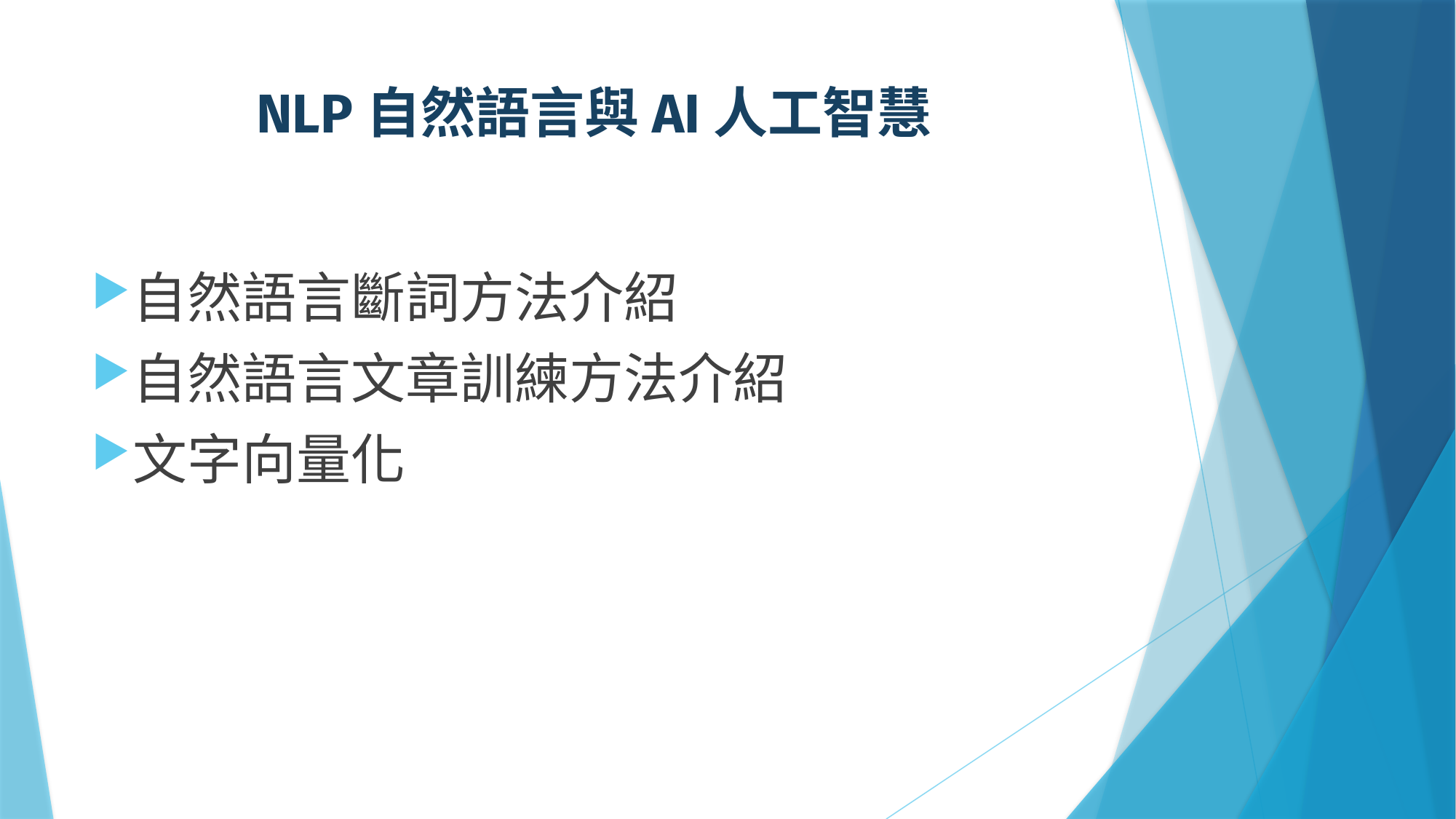

# NLP自然語言與AI人工智慧
自然語言斷詞方法介紹
自然語言文章訓練方法介紹
文字向量化